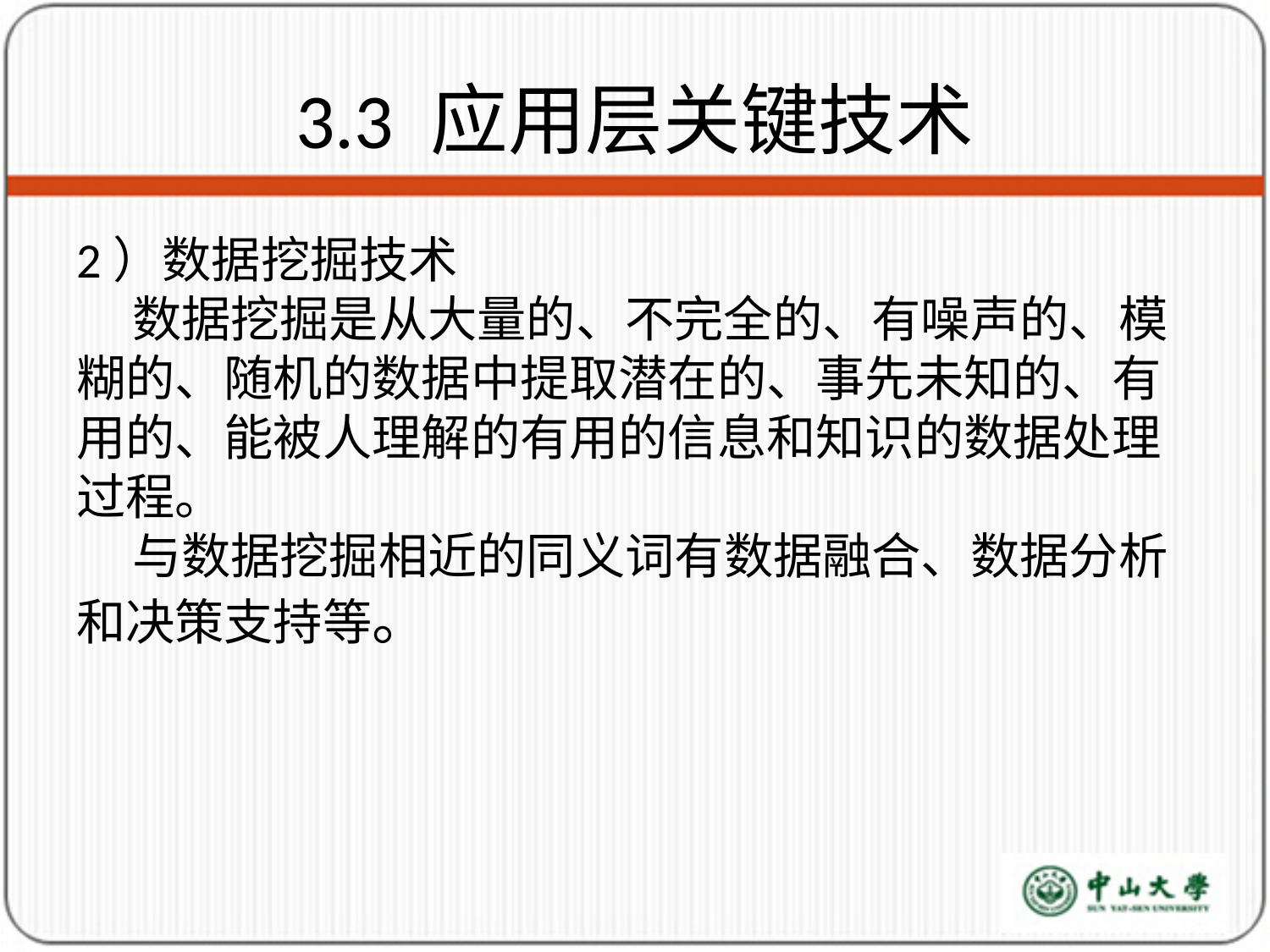

# 3.3 应用层关键技术
2）数据挖掘技术
    数据挖掘是从大量的、不完全的、有噪声的、模糊的、随机的数据中提取潜在的、事先未知的、有用的、能被人理解的有用的信息和知识的数据处理过程。
    与数据挖掘相近的同义词有数据融合、数据分析和决策支持等。